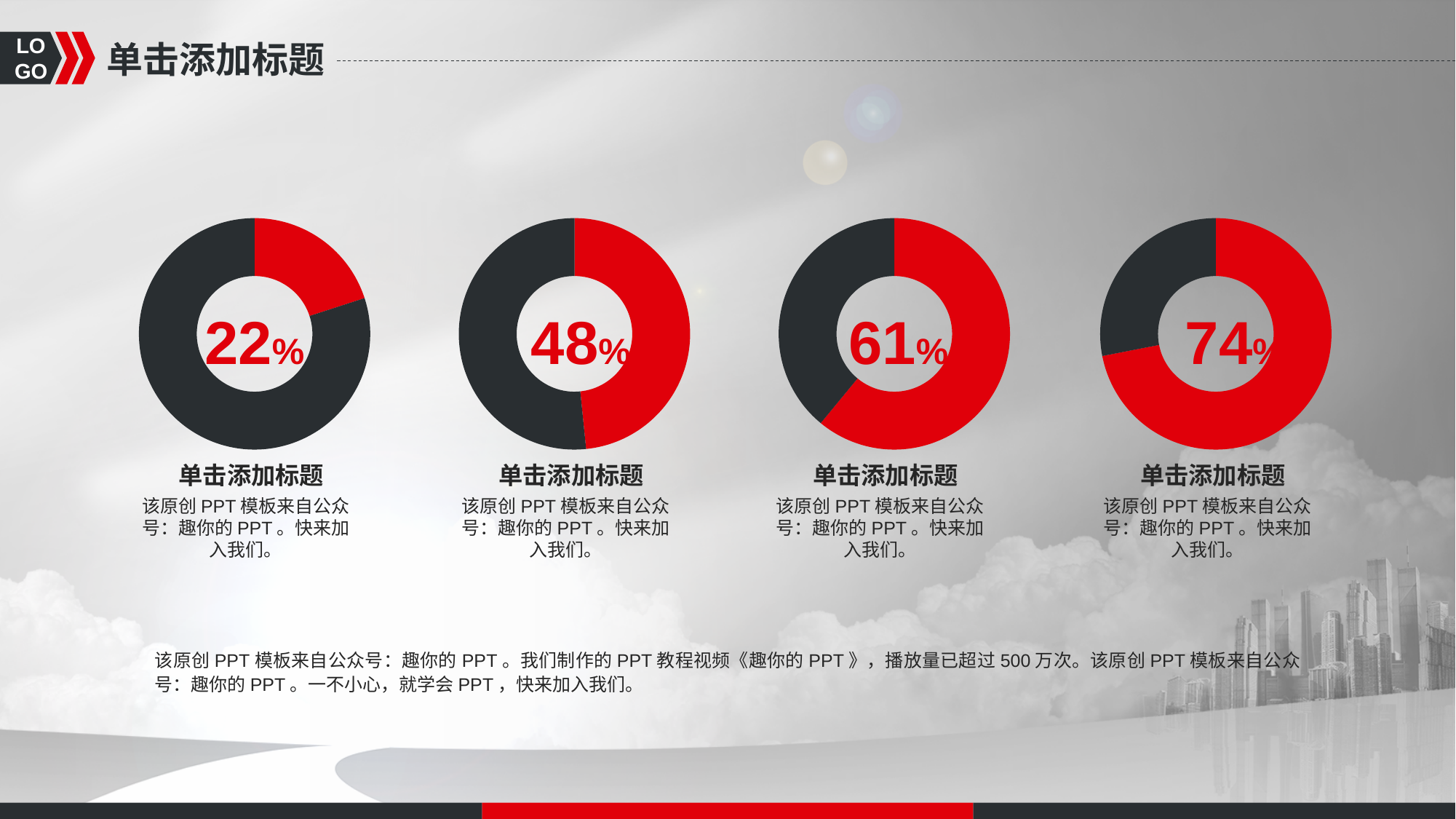

单击添加标题

### Chart

| Category | 销售额 |
|---|---|
| 第一季度 | 2.0 |
| 第二季度 | 8.0 |

### Chart

| Category | 销售额 |
|---|---|
| 第一季度 | 3.0 |
| 第二季度 | 3.2 |

### Chart

| Category | 销售额 |
|---|---|
| 第一季度 | 5.0 |
| 第二季度 | 3.2 |

### Chart

| Category | 销售额 |
|---|---|
| 第一季度 | 8.200000000000001 |
| 第二季度 | 3.2 |
61%
22%
48%
74%
单击添加标题
单击添加标题
单击添加标题
单击添加标题
该原创PPT模板来自公众号：趣你的PPT。快来加入我们。
该原创PPT模板来自公众号：趣你的PPT。快来加入我们。
该原创PPT模板来自公众号：趣你的PPT。快来加入我们。
该原创PPT模板来自公众号：趣你的PPT。快来加入我们。
该原创PPT模板来自公众号：趣你的PPT。我们制作的PPT教程视频《趣你的PPT》，播放量已超过500万次。该原创PPT模板来自公众号：趣你的PPT。一不小心，就学会PPT，快来加入我们。